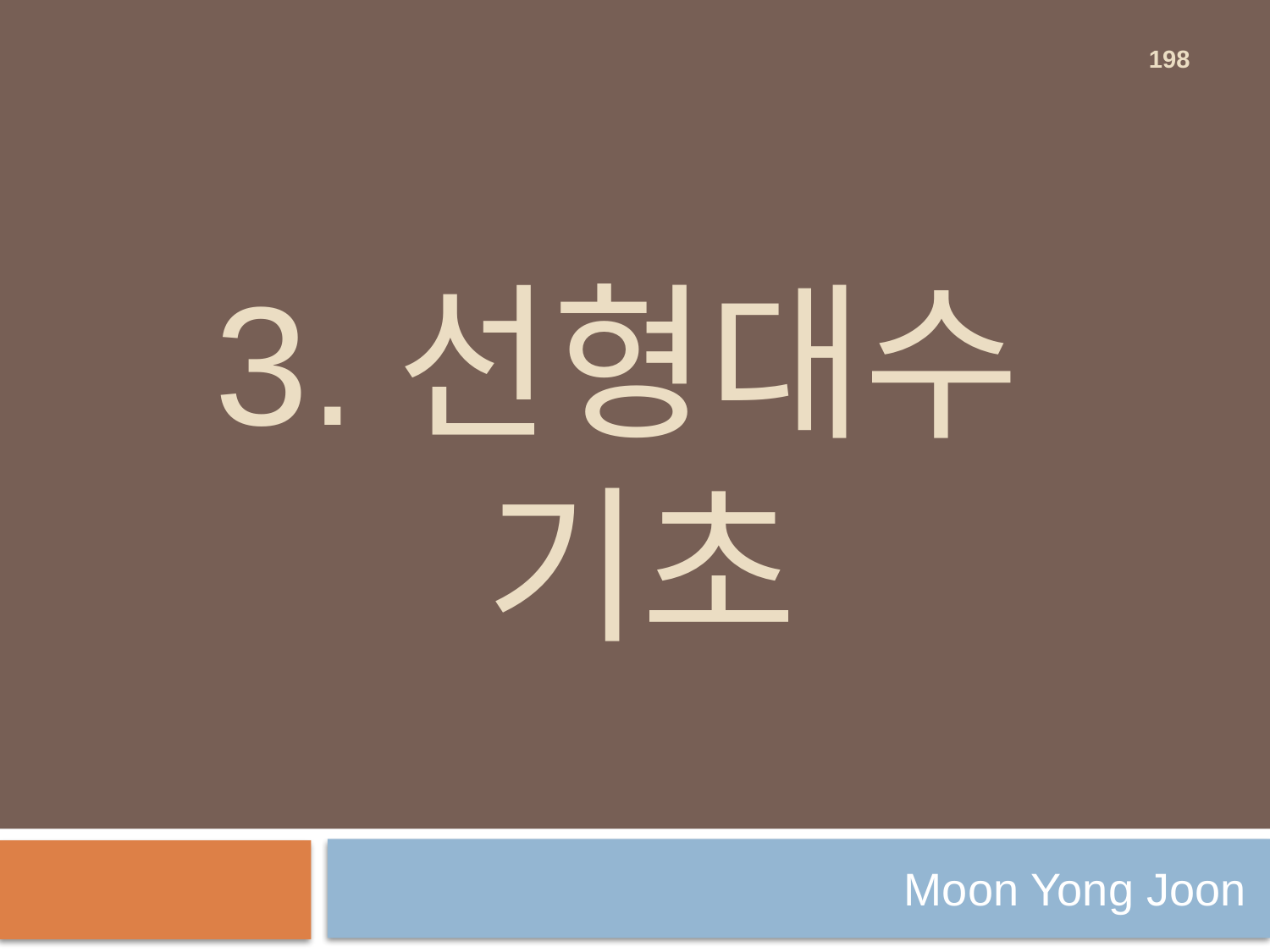

198
# 3.선형대수 기초
Moon Yong Joon